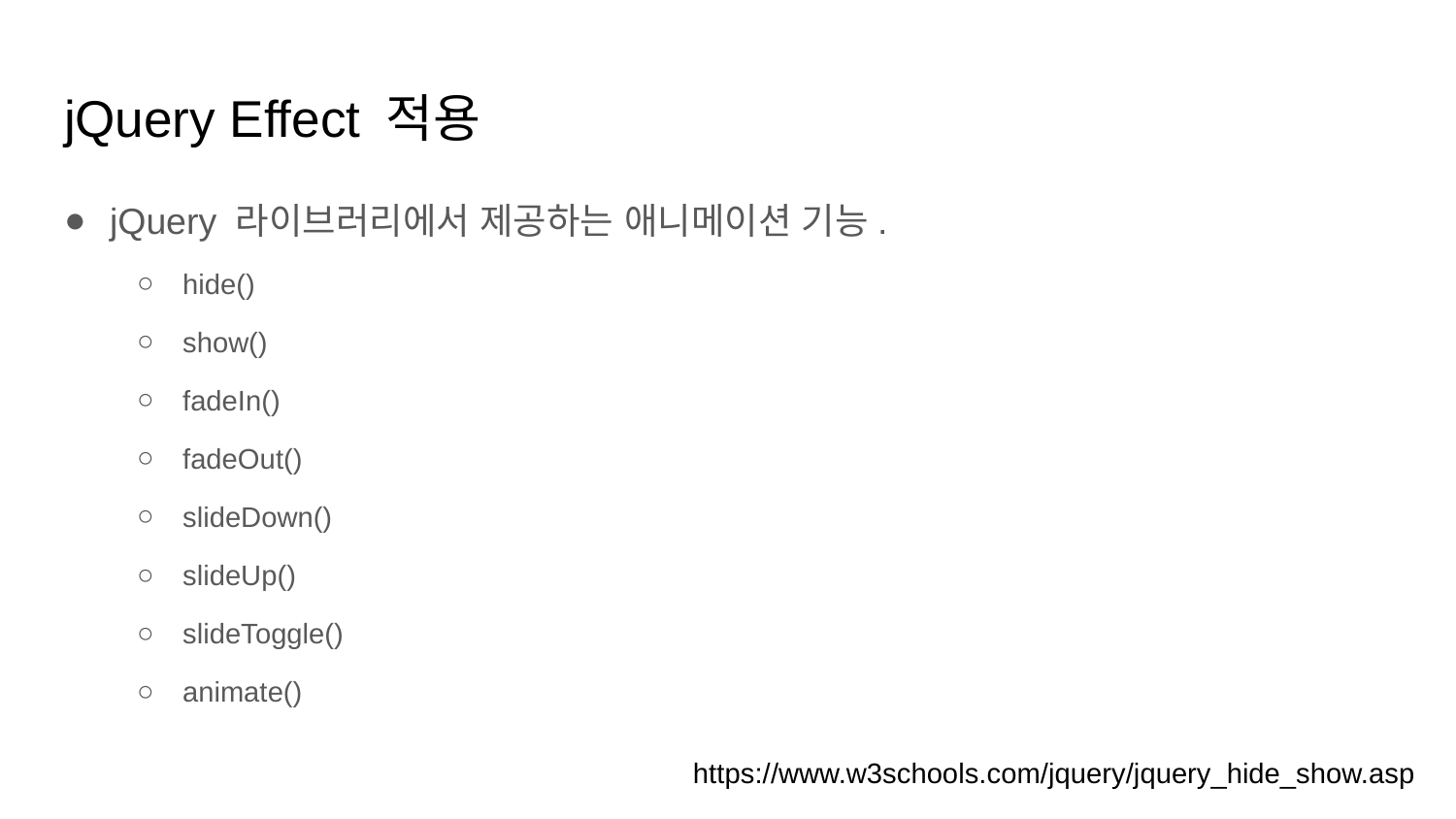

# jQuery Effect 적용
jQuery 라이브러리에서 제공하는 애니메이션 기능.
hide()
show()
fadeIn()
fadeOut()
slideDown()
slideUp()
slideToggle()
animate()
https://www.w3schools.com/jquery/jquery_hide_show.asp